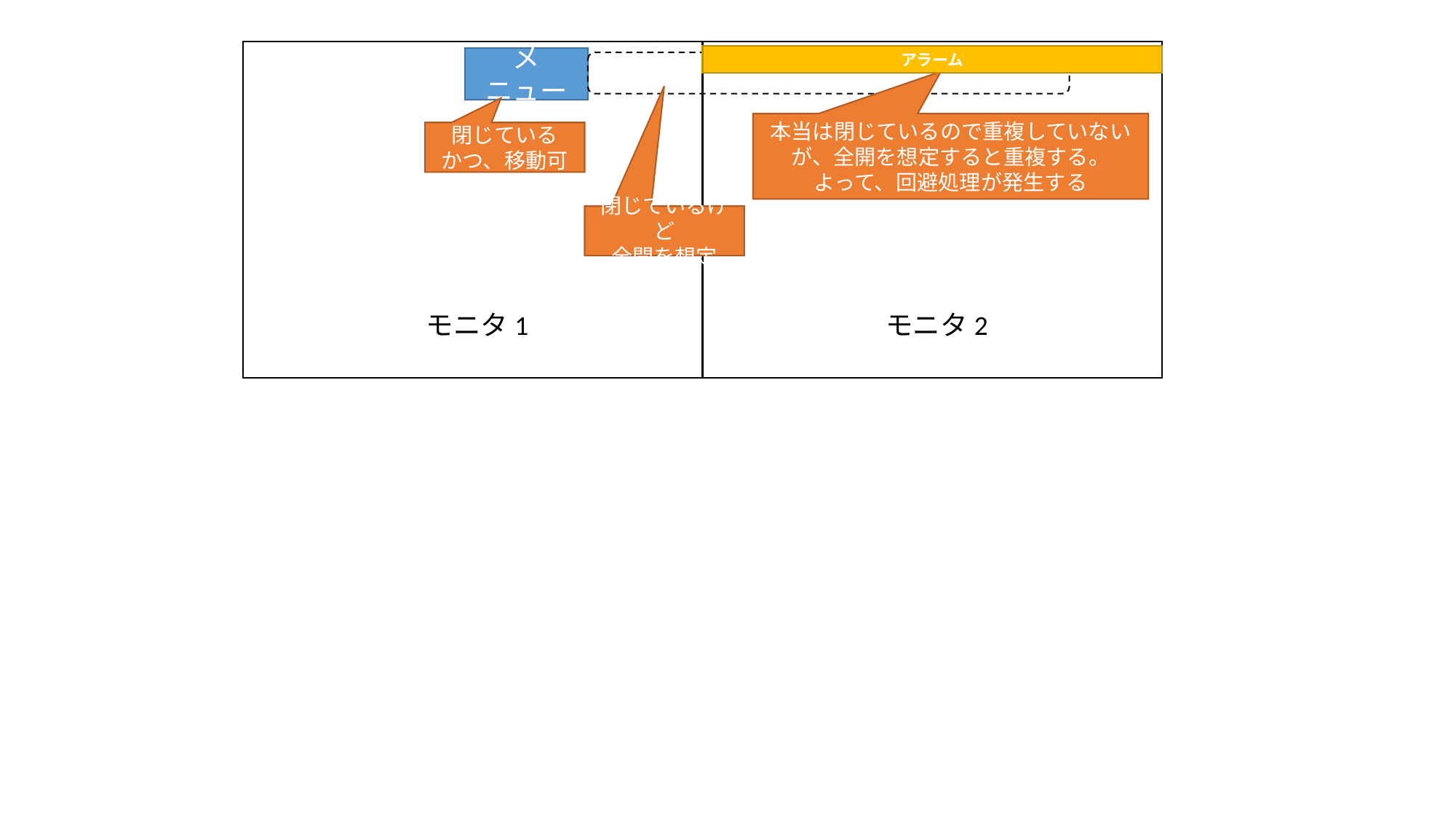

アラーム
メニュー

本当は閉じているので重複していないが、全開を想定すると重複する。
よって、回避処理が発生する
閉じている
かつ、移動可
閉じているけど
全開を想定
モニタ1
モニタ2